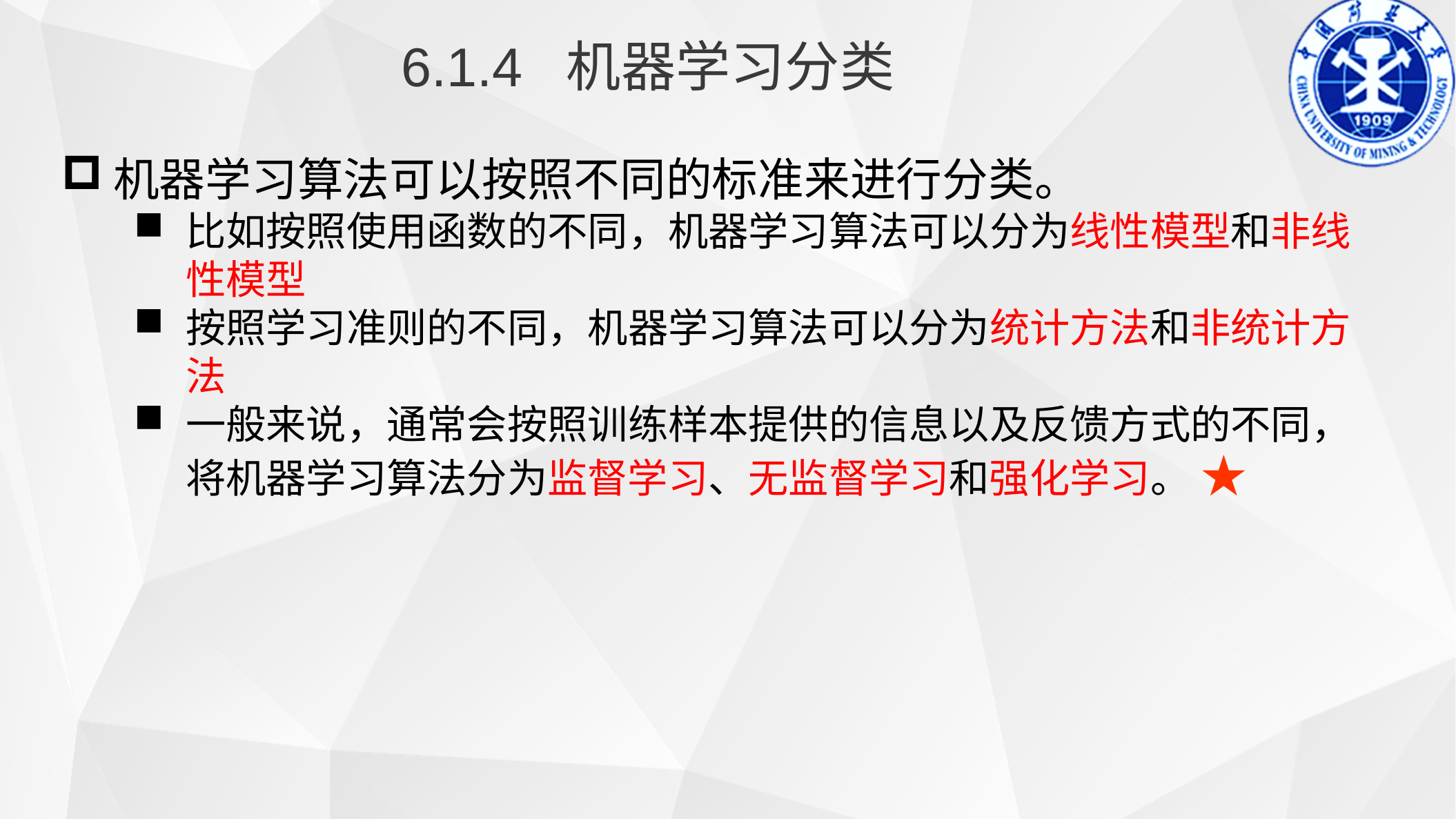

6.1.4  机器学习分类
机器学习算法可以按照不同的标准来进行分类。
比如按照使用函数的不同，机器学习算法可以分为线性模型和非线性模型
按照学习准则的不同，机器学习算法可以分为统计方法和非统计方法
一般来说，通常会按照训练样本提供的信息以及反馈方式的不同，将机器学习算法分为监督学习、无监督学习和强化学习。 ★

23